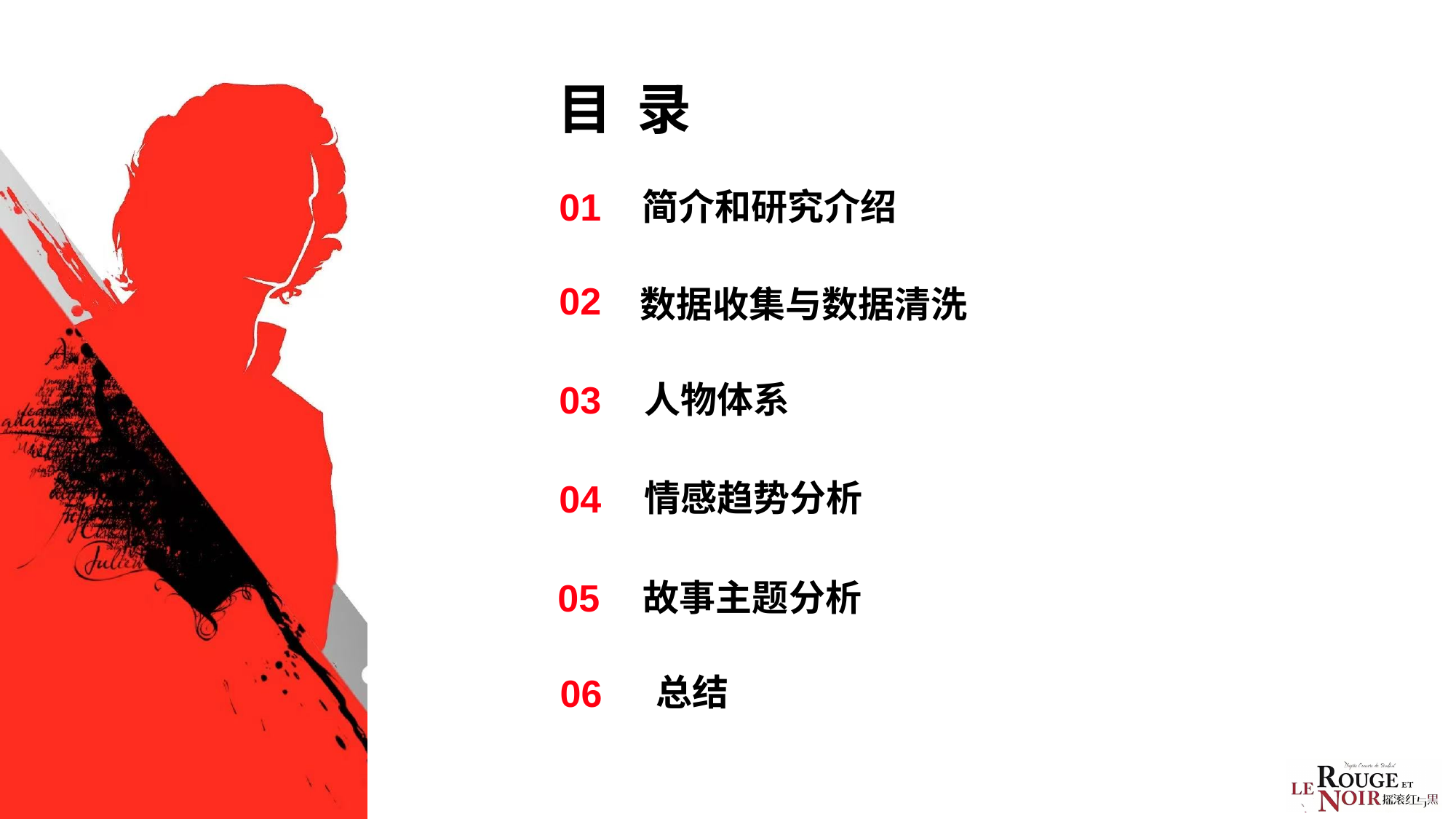

# 目  录
01
简介和研究介绍
02
数据收集与数据清洗
03
人物体系
04
情感趋势分析
05
故事主题分析
总结
06